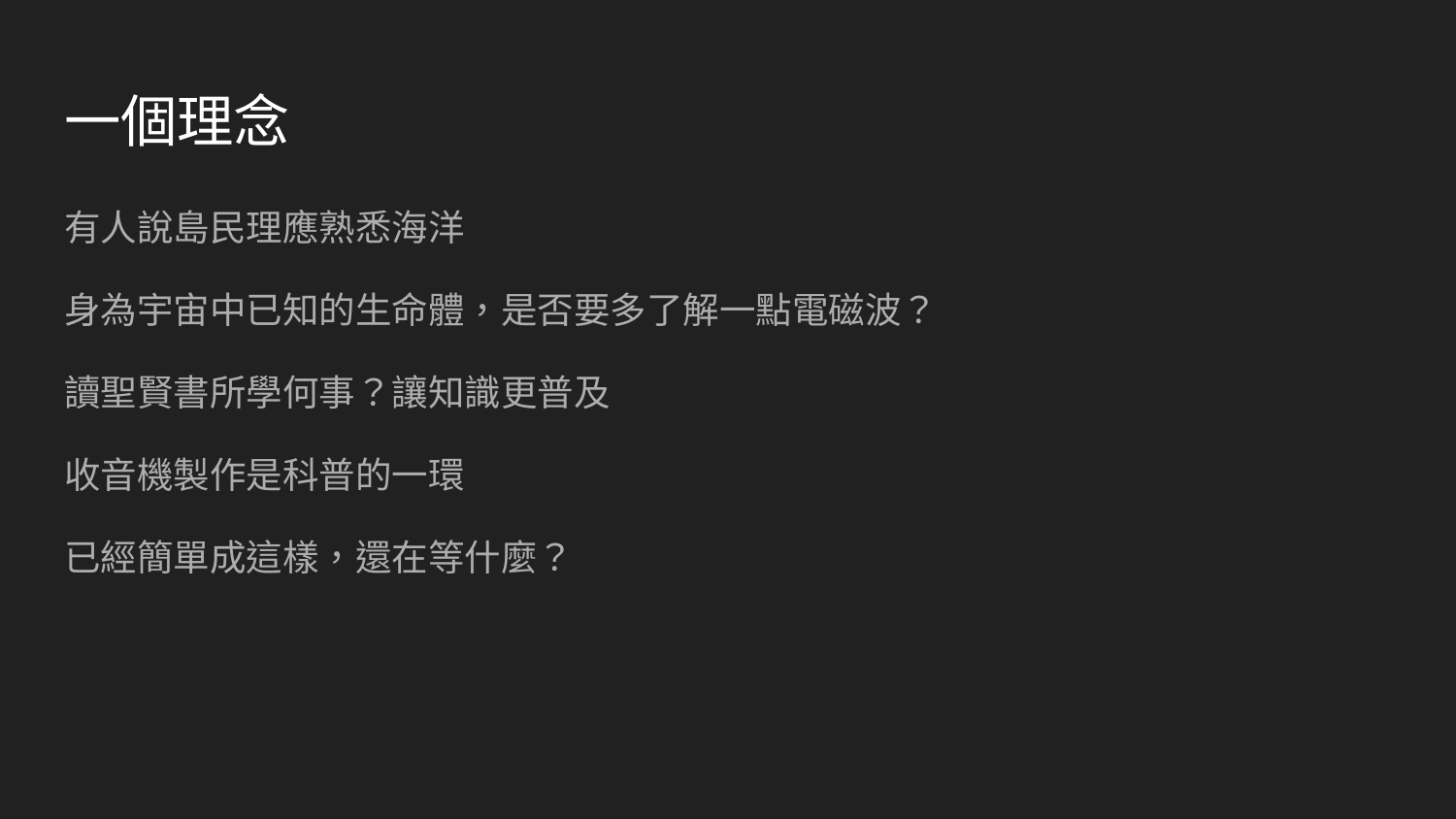

# 一個理念
有人說島民理應熟悉海洋
身為宇宙中已知的生命體，是否要多了解一點電磁波？
讀聖賢書所學何事？讓知識更普及
收音機製作是科普的一環
已經簡單成這樣，還在等什麼？